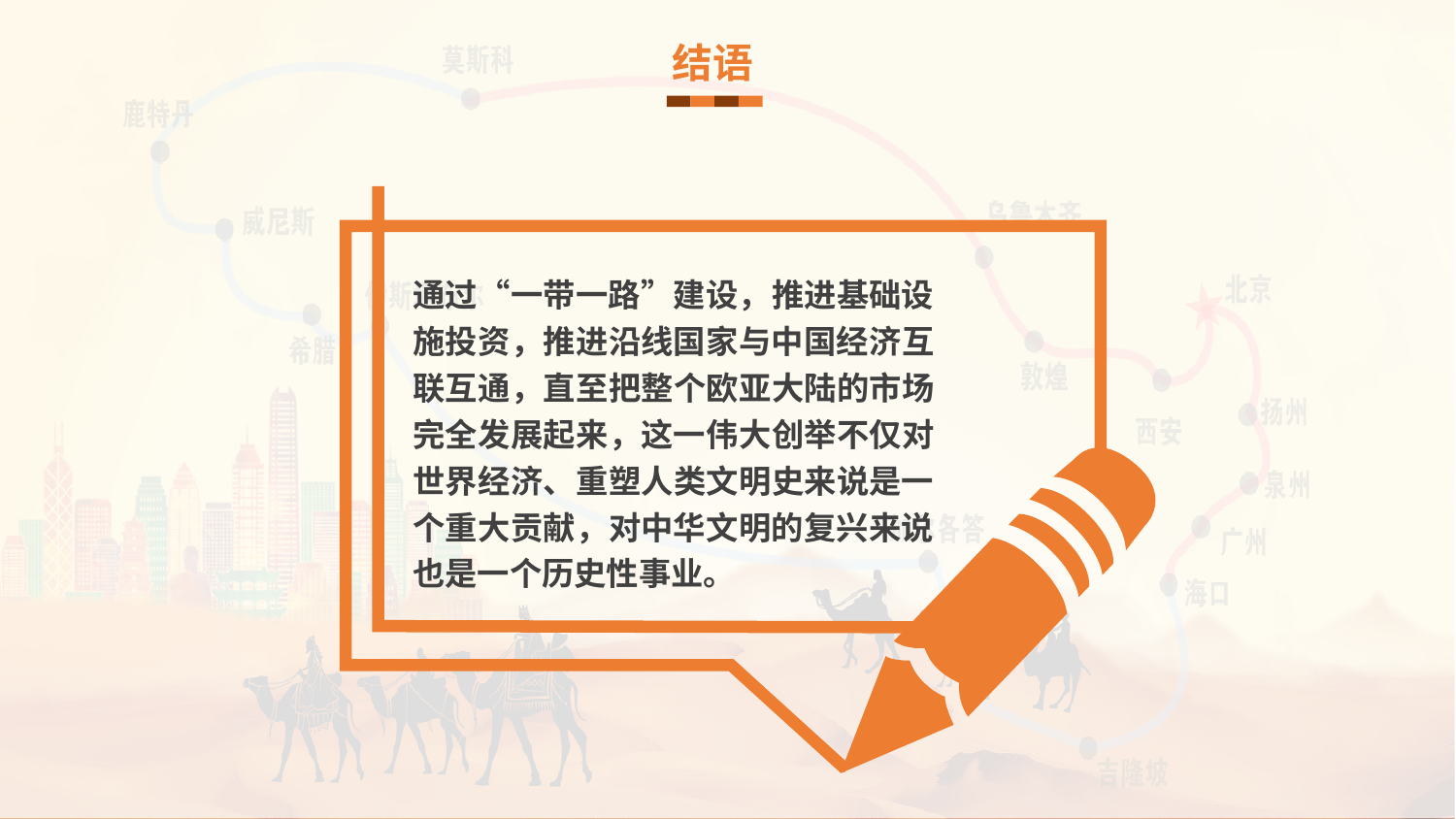

结语

通过“一带一路”建设，推进基础设施投资，推进沿线国家与中国经济互联互通，直至把整个欧亚大陆的市场完全发展起来，这一伟大创举不仅对世界经济、重塑人类文明史来说是一个重大贡献，对中华文明的复兴来说也是一个历史性事业。